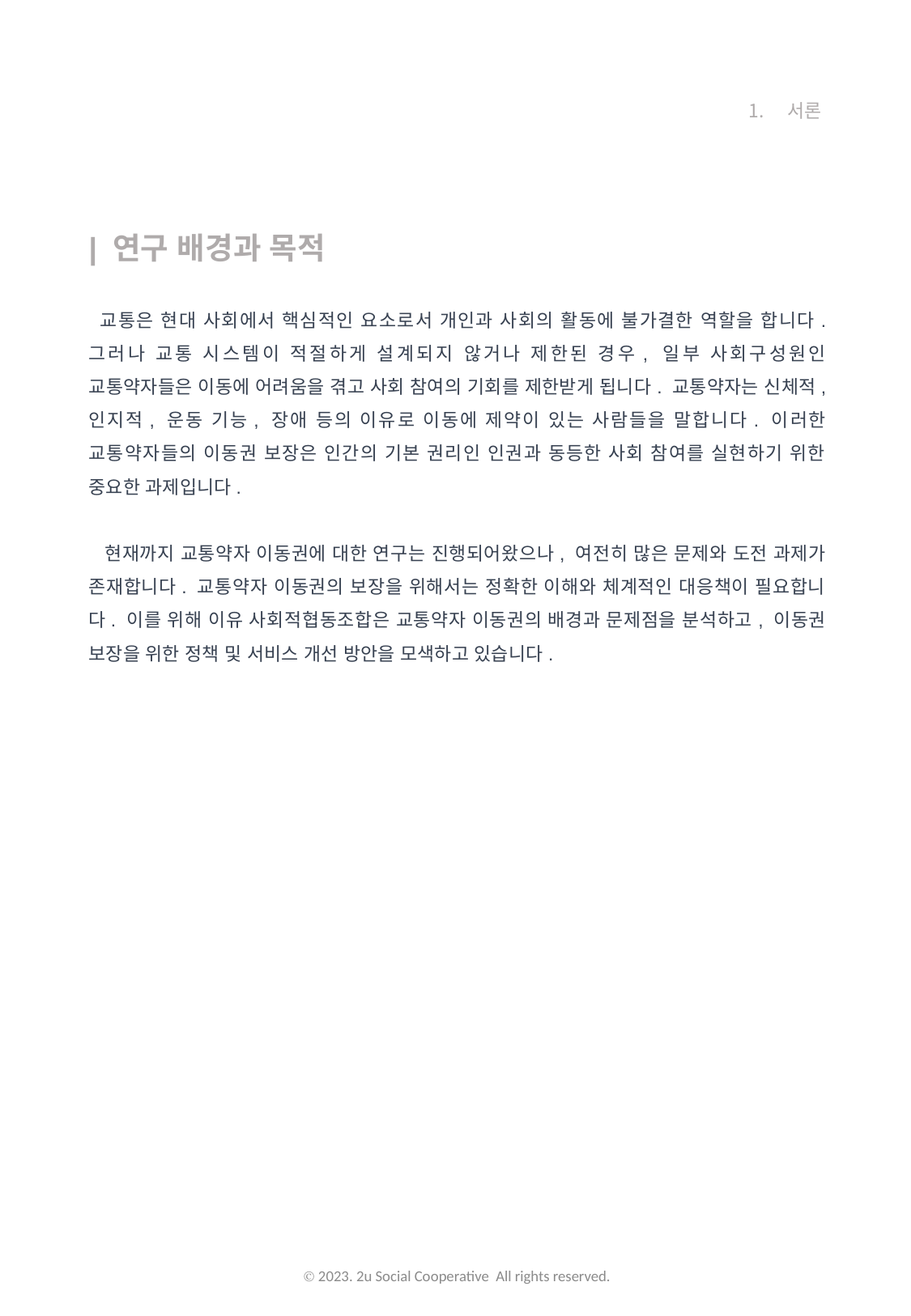

서론
| 연구 배경과 목적
 교통은 현대 사회에서 핵심적인 요소로서 개인과 사회의 활동에 불가결한 역할을 합니다. 그러나 교통 시스템이 적절하게 설계되지 않거나 제한된 경우, 일부 사회구성원인 교통약자들은 이동에 어려움을 겪고 사회 참여의 기회를 제한받게 됩니다. 교통약자는 신체적, 인지적, 운동 기능, 장애 등의 이유로 이동에 제약이 있는 사람들을 말합니다. 이러한 교통약자들의 이동권 보장은 인간의 기본 권리인 인권과 동등한 사회 참여를 실현하기 위한 중요한 과제입니다.

  현재까지 교통약자 이동권에 대한 연구는 진행되어왔으나, 여전히 많은 문제와 도전 과제가 존재합니다. 교통약자 이동권의 보장을 위해서는 정확한 이해와 체계적인 대응책이 필요합니다. 이를 위해 이유 사회적협동조합은 교통약자 이동권의 배경과 문제점을 분석하고, 이동권 보장을 위한 정책 및 서비스 개선 방안을 모색하고 있습니다.
Ⓒ 2023. 2u Social Cooperative  All rights reserved.